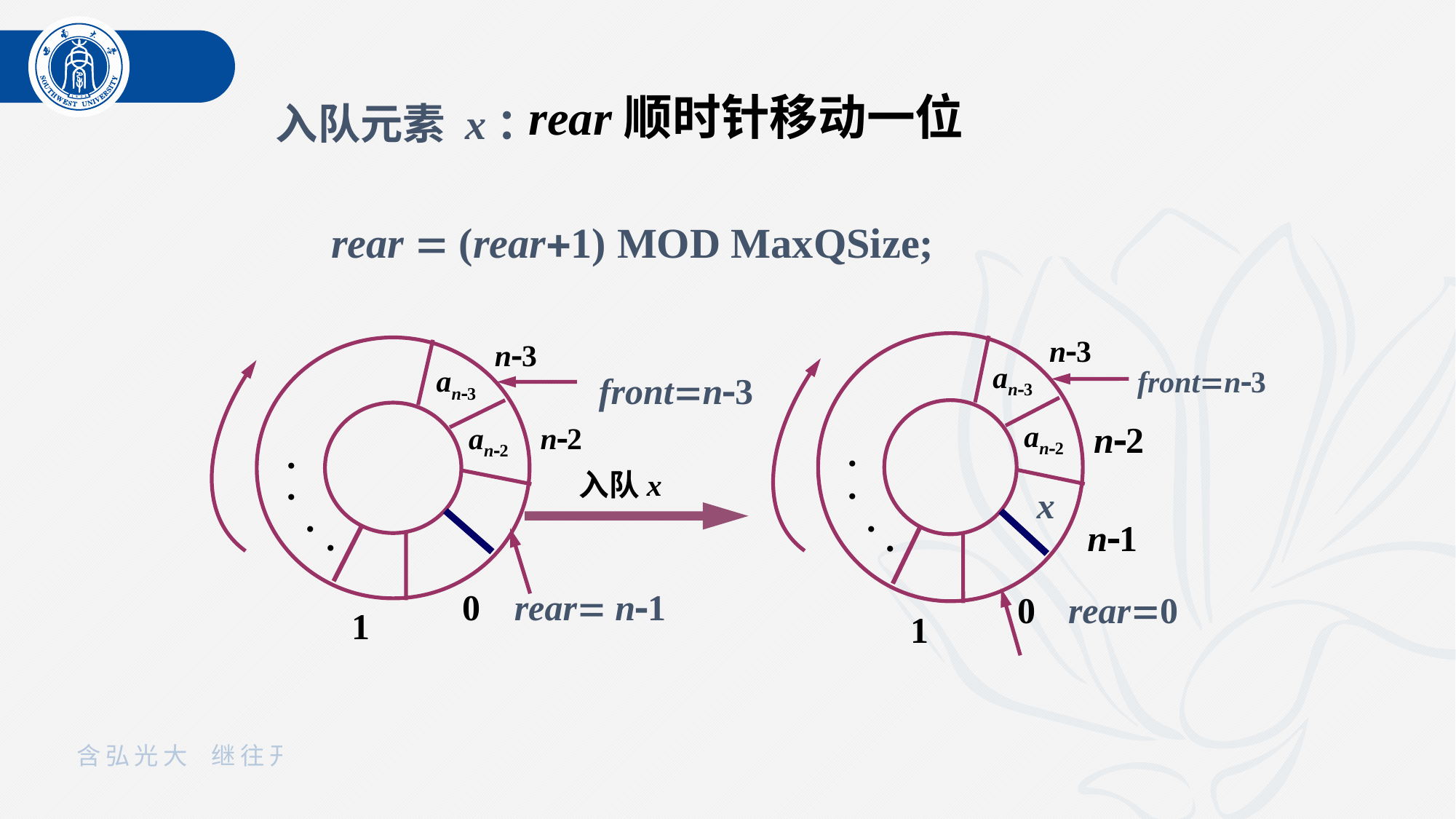

rear顺时针移动一位
入队元素 x：
rear = (rear+1) MOD MaxQSize;
n−3

an−3
front=n−3

an−2
n−2
.
.

x
.

.
n−1

0
rear=0

1

n−3

an−3
front=n−3

an−2
n−2
.
.

.

.

0
1

rear= n−1
入队x